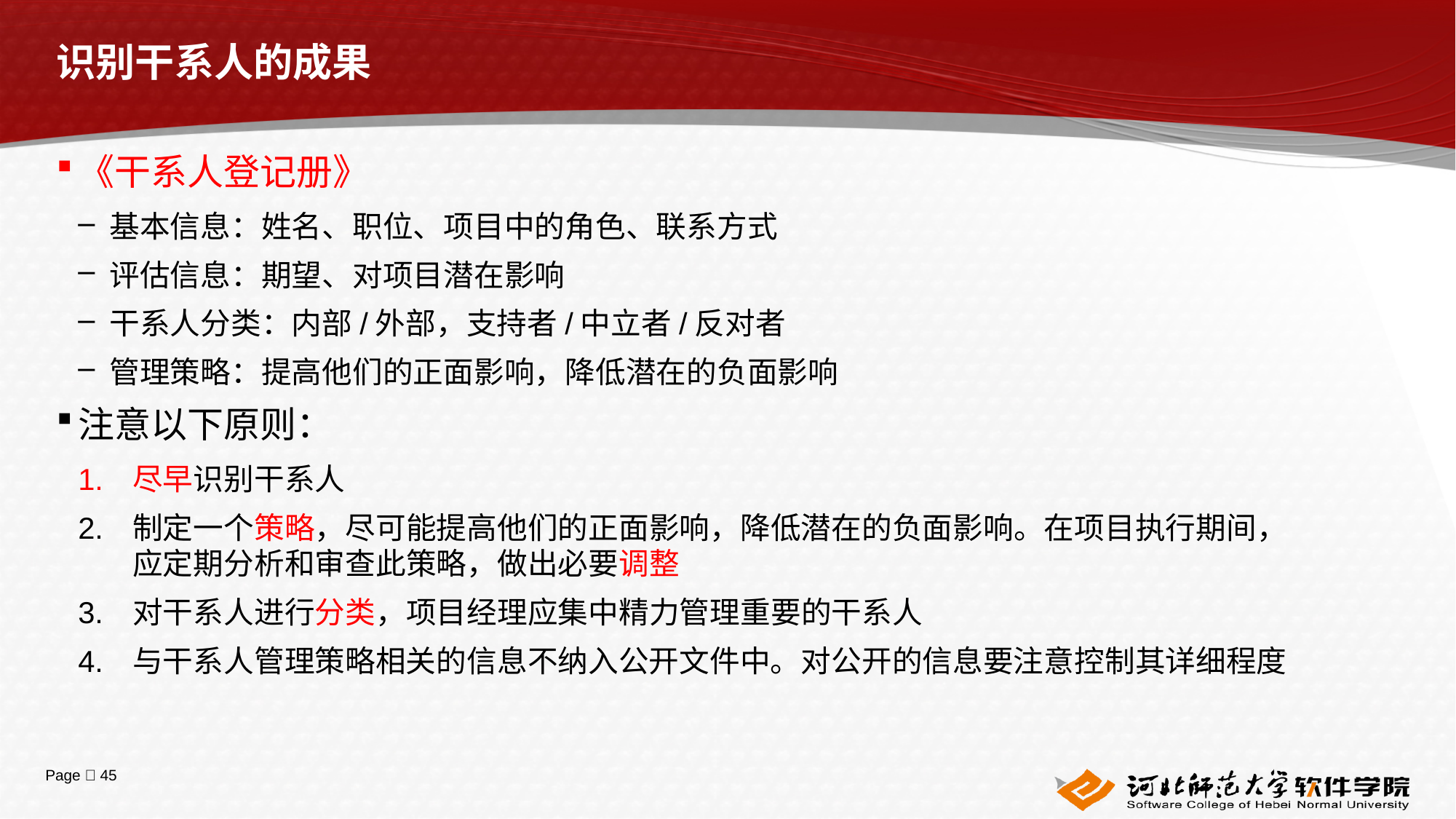

# 识别干系人的成果
《干系人登记册》
基本信息：姓名、职位、项目中的角色、联系方式
评估信息：期望、对项目潜在影响
干系人分类：内部/外部，支持者/中立者/反对者
管理策略：提高他们的正面影响，降低潜在的负面影响
注意以下原则：
尽早识别干系人
制定一个策略，尽可能提高他们的正面影响，降低潜在的负面影响。在项目执行期间，应定期分析和审查此策略，做出必要调整
对干系人进行分类，项目经理应集中精力管理重要的干系人
与干系人管理策略相关的信息不纳入公开文件中。对公开的信息要注意控制其详细程度